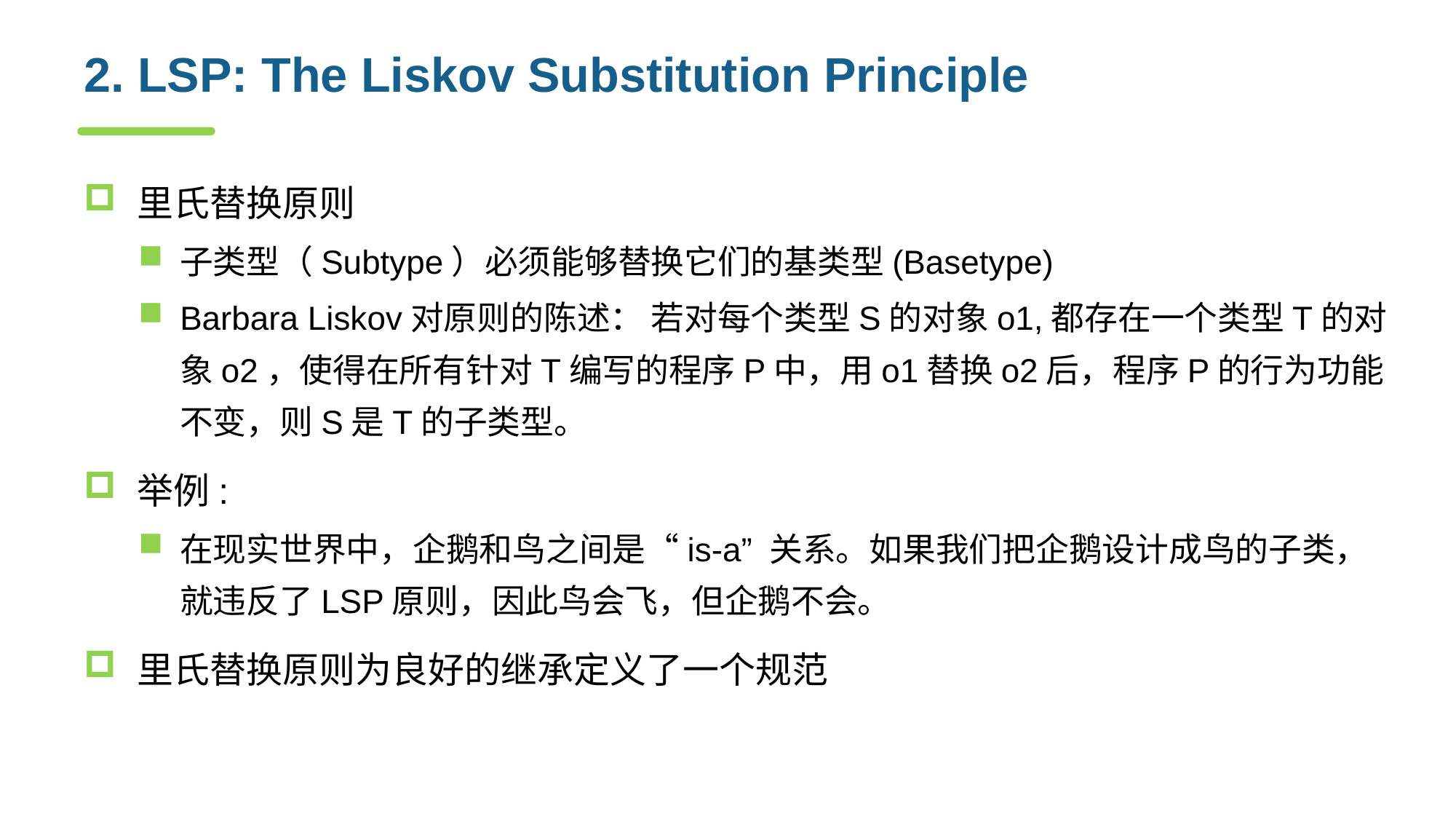

# 2. LSP: The Liskov Substitution Principle
里氏替换原则
子类型（Subtype）必须能够替换它们的基类型(Basetype)
Barbara Liskov对原则的陈述： 若对每个类型S的对象o1,都存在一个类型T的对象o2，使得在所有针对T编写的程序P中，用o1替换o2后，程序P的行为功能不变，则S是T的子类型。
举例:
在现实世界中，企鹅和鸟之间是“is-a” 关系。如果我们把企鹅设计成鸟的子类，就违反了LSP原则，因此鸟会飞，但企鹅不会。
里氏替换原则为良好的继承定义了一个规范
17